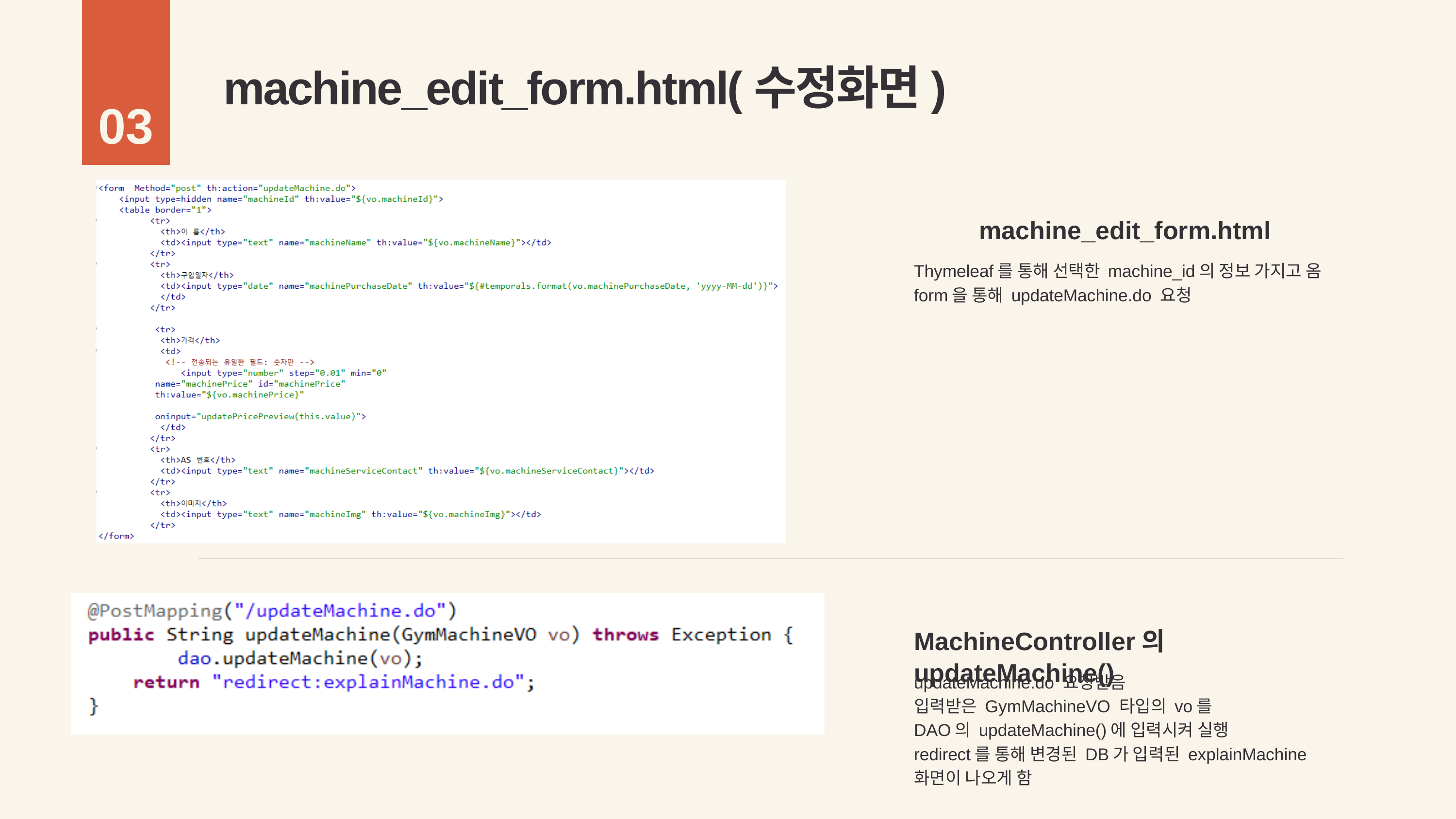

machine_edit_form.html(수정화면)
03

machine_edit_form.html
Thymeleaf를 통해 선택한 machine_id의 정보 가지고 옴
form을 통해 updateMachine.do 요청

MachineController의 updateMachine()
updateMachine.do 요청받음
입력받은 GymMachineVO 타입의 vo를
DAO의 updateMachine()에 입력시켜 실행
redirect를 통해 변경된 DB가 입력된 explainMachine화면이 나오게 함